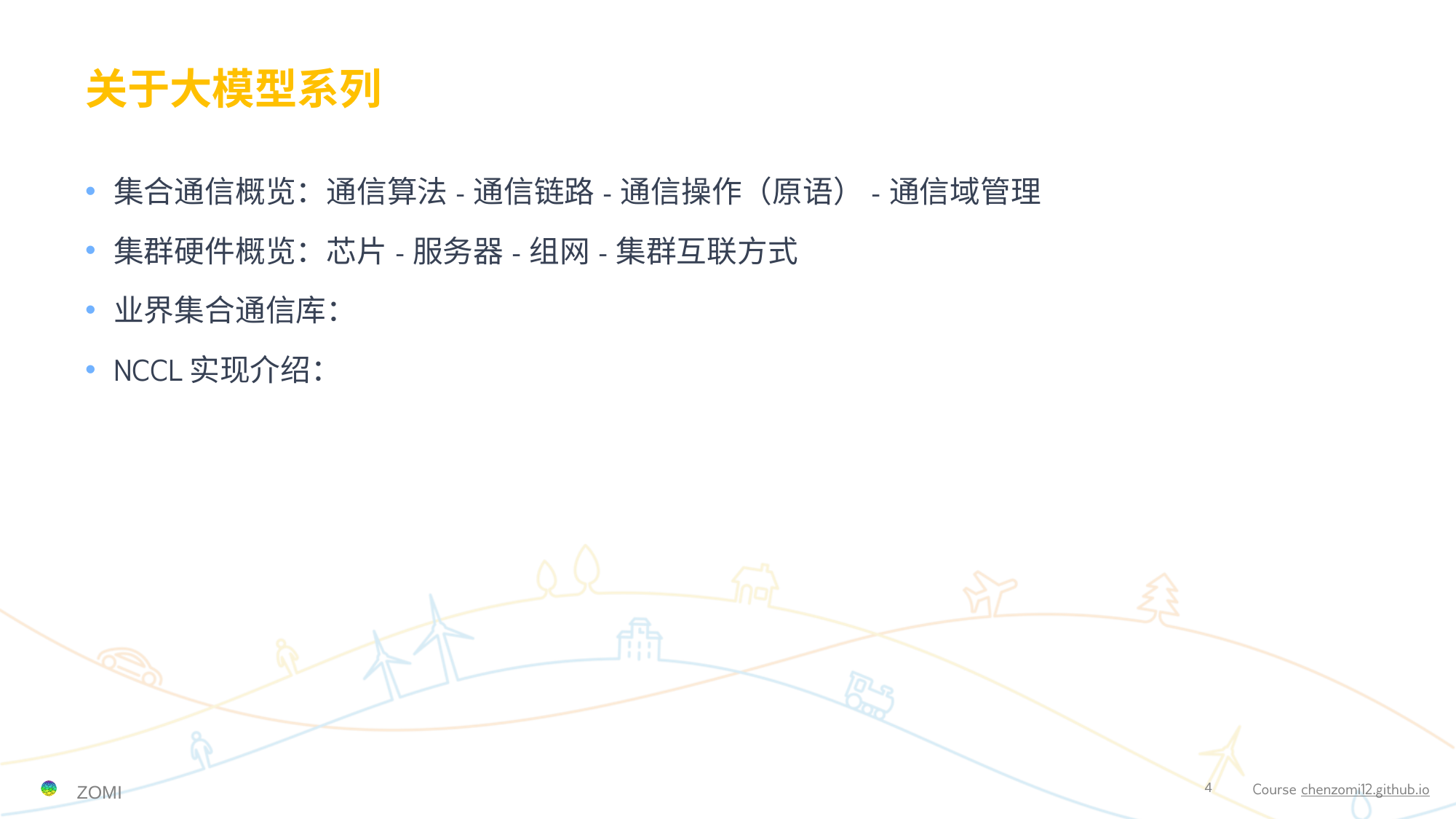

# 关于大模型系列
集合通信概览：通信算法-通信链路-通信操作（原语）-通信域管理
集群硬件概览：芯片-服务器-组网-集群互联方式
业界集合通信库：
NCCL实现介绍：